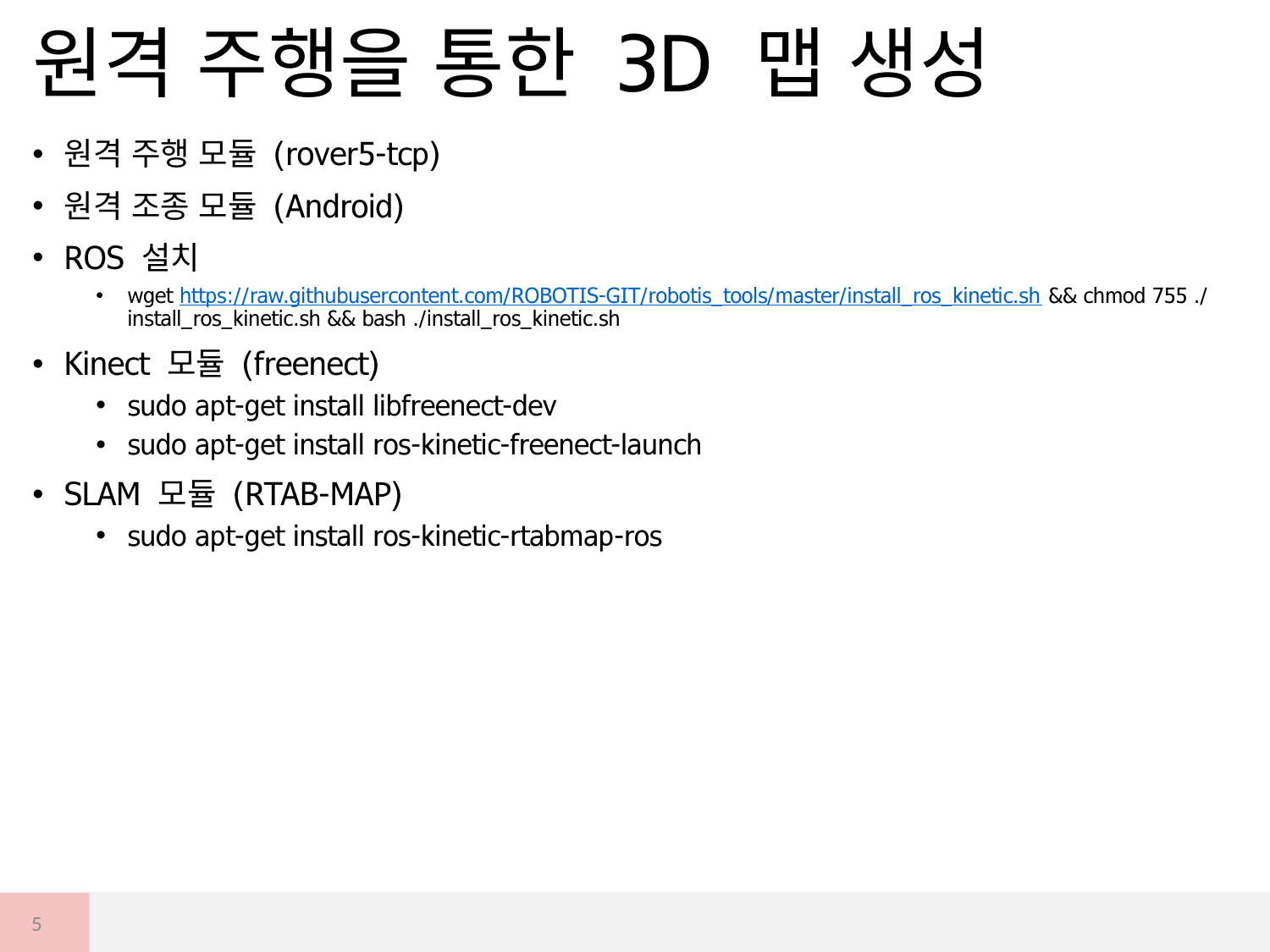

# 원격 주행을 통한 3D 맵 생성
원격 주행 모듈 (rover5-tcp)
원격 조종 모듈 (Android)
ROS 설치
wget https://raw.githubusercontent.com/ROBOTIS-GIT/robotis_tools/master/install_ros_kinetic.sh && chmod 755 ./install_ros_kinetic.sh && bash ./install_ros_kinetic.sh
Kinect 모듈 (freenect)
sudo apt-get install libfreenect-dev
sudo apt-get install ros-kinetic-freenect-launch
SLAM 모듈 (RTAB-MAP)
sudo apt-get install ros-kinetic-rtabmap-ros

5